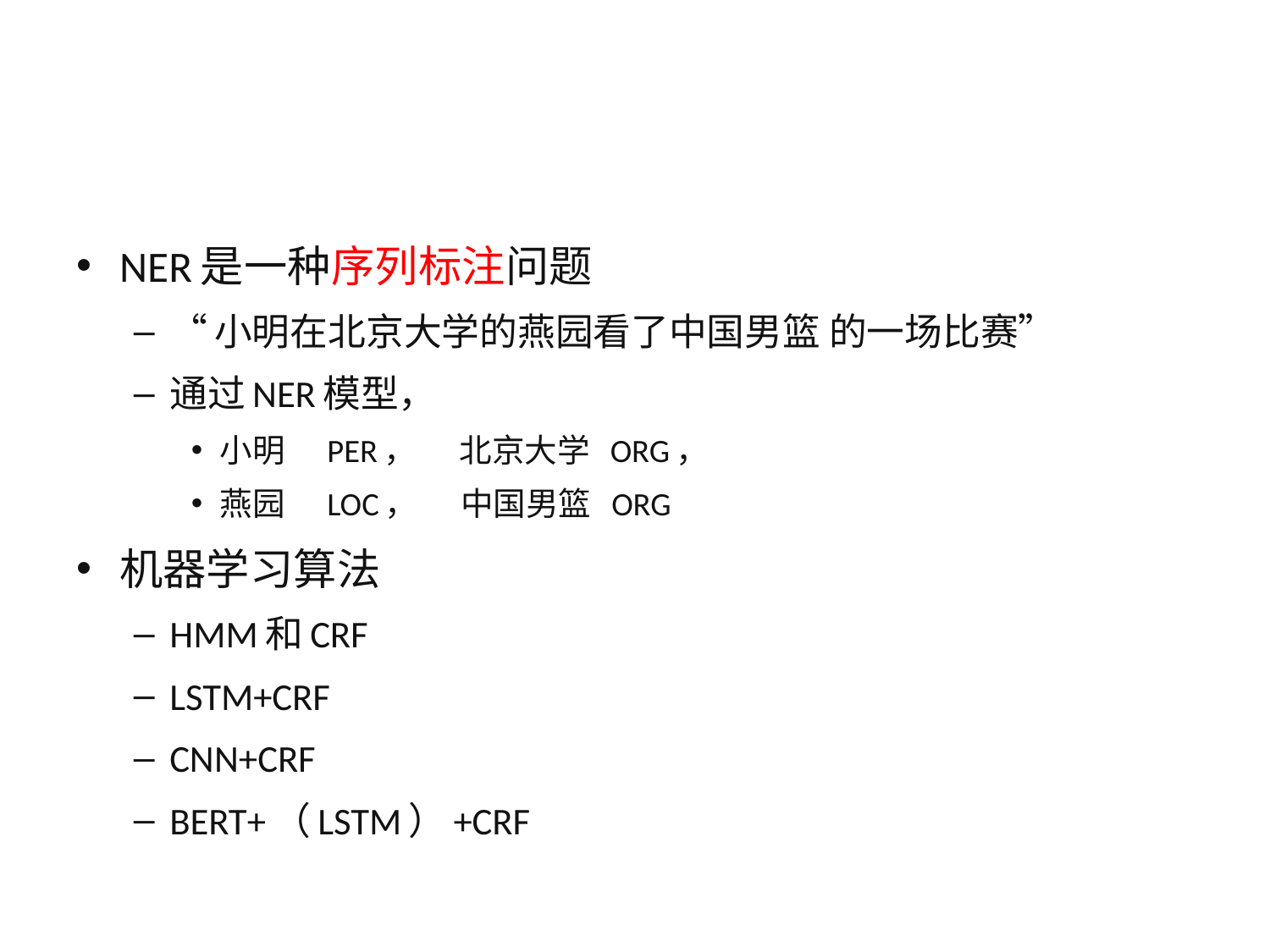

#
NER是一种序列标注问题
“小明在北京大学的燕园看了中国男篮 的一场比赛”
通过NER模型，
小明     PER，      北京大学  ORG，
燕园     LOC，      中国男篮  ORG
机器学习算法
HMM和CRF
LSTM+CRF
CNN+CRF
BERT+（LSTM）+CRF